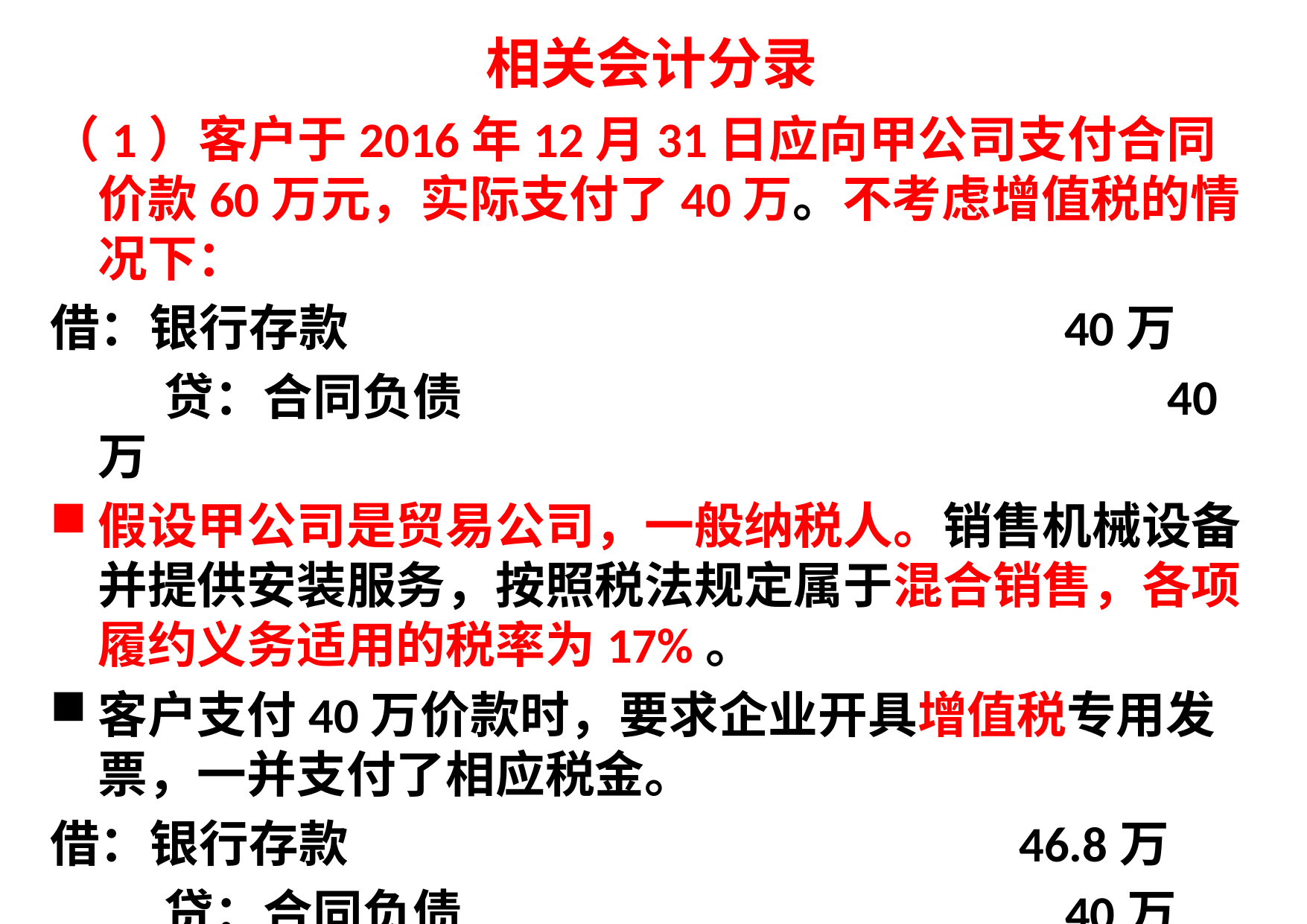

# 相关会计分录
（1）客户于2016年12月31日应向甲公司支付合同价款60万元，实际支付了40万。不考虑增值税的情况下：
借：银行存款                                                              40万
         贷：合同负债                                                             40万
假设甲公司是贸易公司，一般纳税人。销售机械设备并提供安装服务，按照税法规定属于混合销售，各项履约义务适用的税率为17%。
客户支付40万价款时，要求企业开具增值税专用发票，一并支付了相应税金。
借：银行存款                                                          46.8万
         贷：合同负债                                                    40万
                   应交税费——应交增值税（销项税额）   6.8万
76